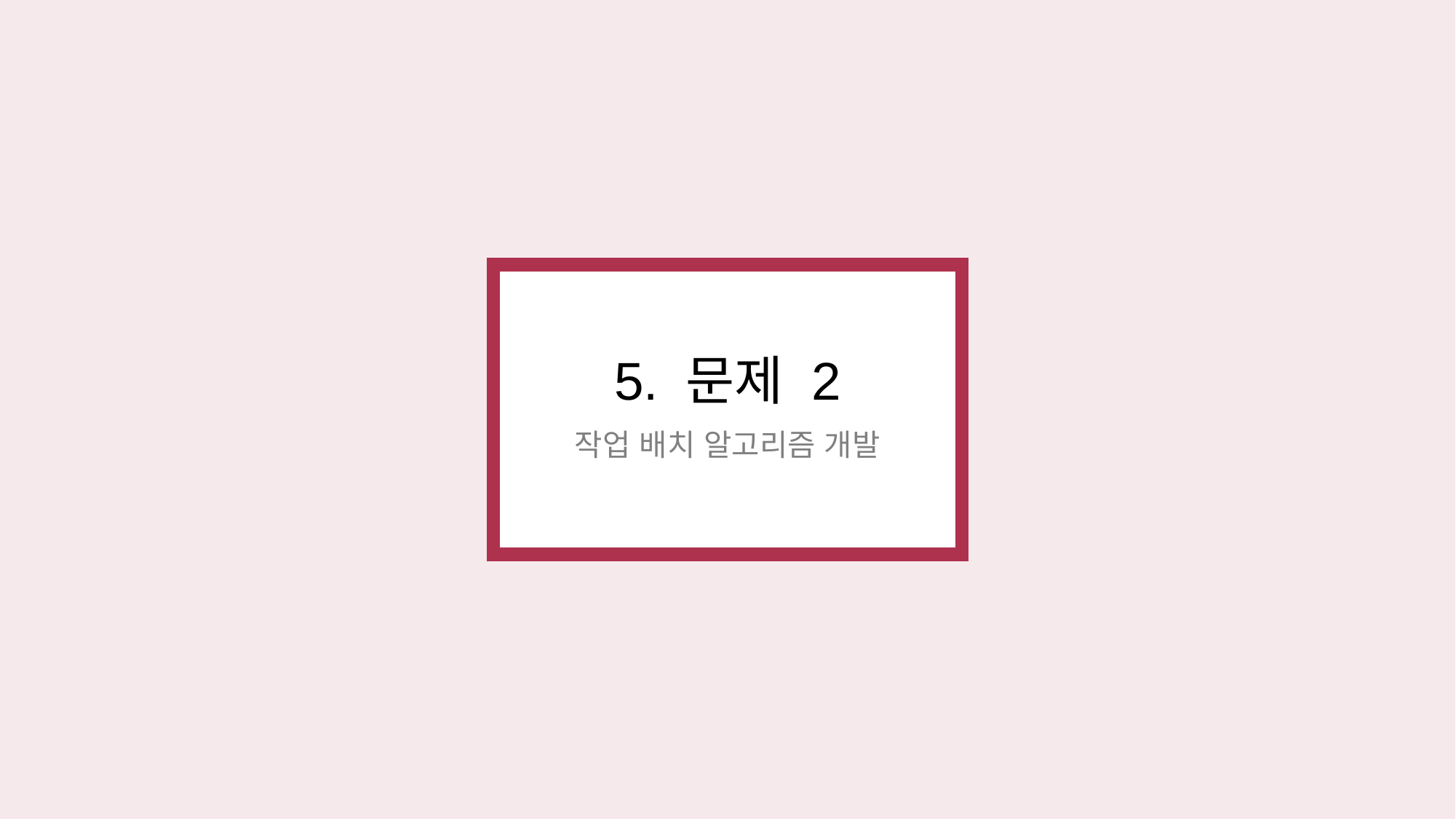

5. 문제 2
작업 배치 알고리즘 개발